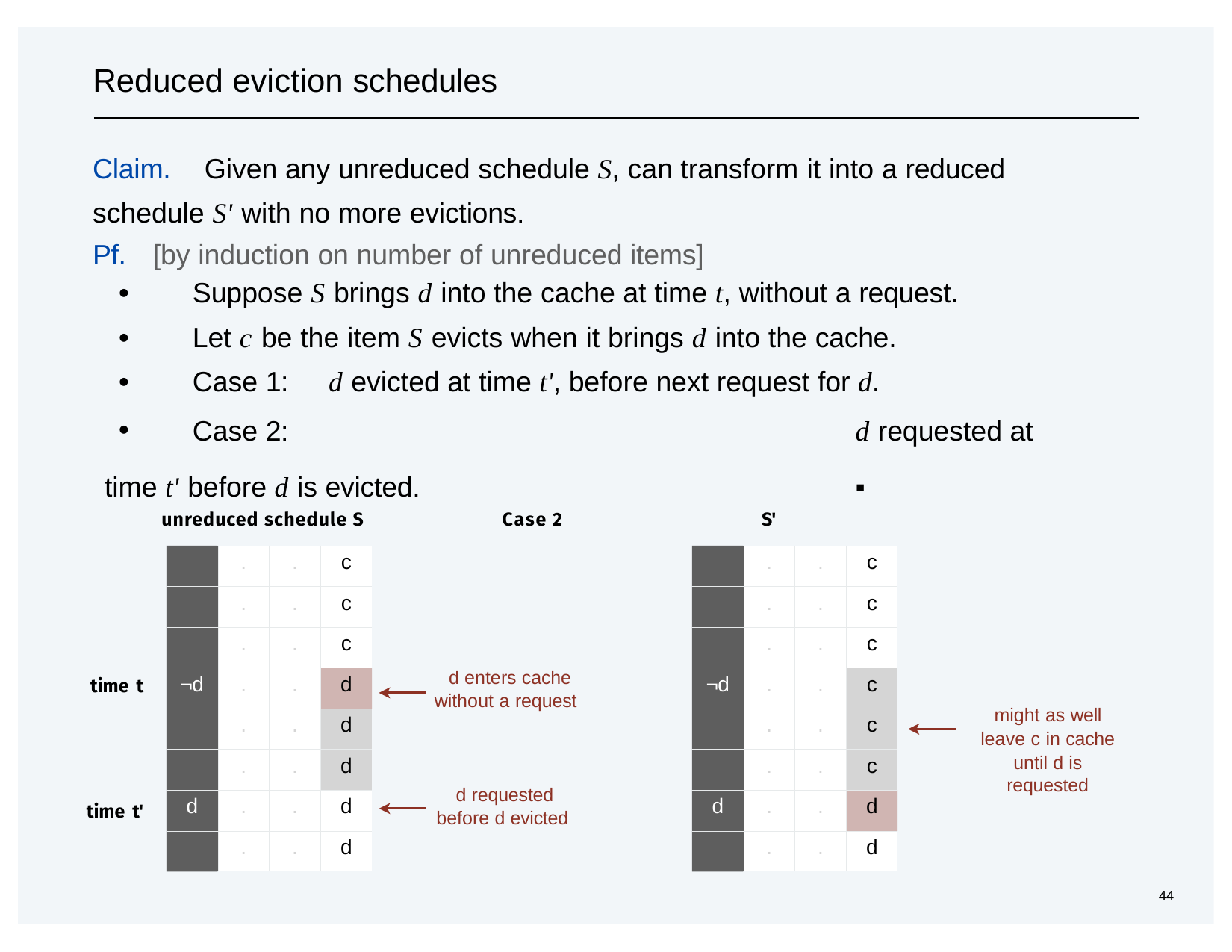

# Reduced eviction schedules

Claim.	Given any unreduced schedule S, can transform it into a reduced schedule S' with no more evictions.
Pf.	[by induction on number of unreduced items]
・Suppose S brings d into the cache at time t, without a request.
・Let c be the item S evicts when it brings d into the cache.
・Case 1:	d evicted at time t', before next request for d.
・Case 2:	d requested at time t' before d is evicted.	▪
unreduced schedule S
Case 2
S'
|  | . | . | c |
| --- | --- | --- | --- |
|  | . | . | c |
|  | . | . | c |
| ¬d | . | . | d |
|  | . | . | d |
|  | . | . | d |
| d | . | . | d |
|  | . | . | d |
|  | . | . | c |
| --- | --- | --- | --- |
|  | . | . | c |
|  | . | . | c |
| ¬d | . | . | c |
|  | . | . | c |
|  | . | . | c |
| d | . | . | d |
|  | . | . | d |

d enters cache without a request
time t

might as well leave c in cache
until d is requested

d requested before d evicted
time t'

44